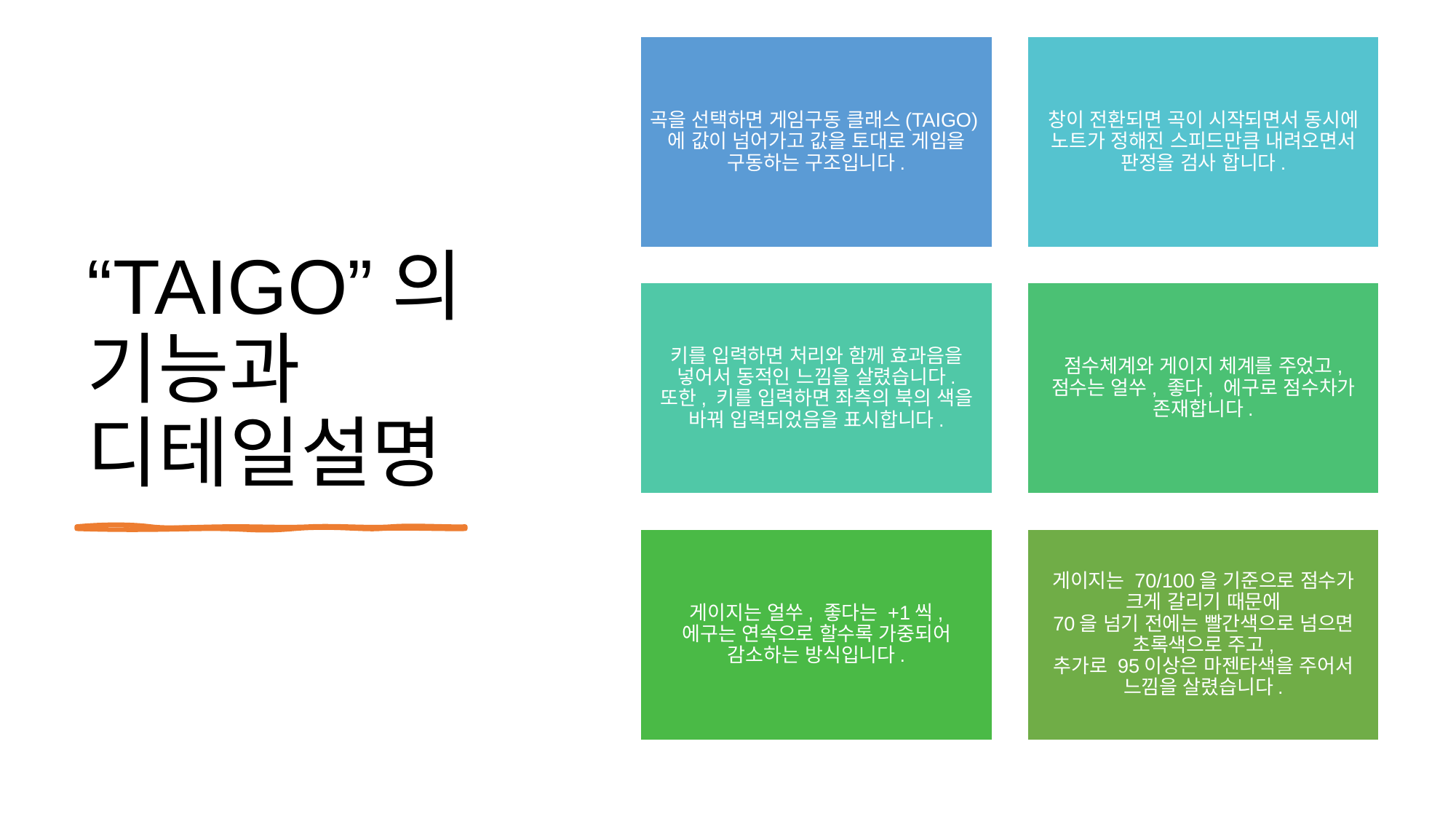

곡을 선택하면 게임구동 클래스(TAIGO)에 값이 넘어가고 값을 토대로 게임을 구동하는 구조입니다.
창이 전환되면 곡이 시작되면서 동시에 노트가 정해진 스피드만큼 내려오면서 판정을 검사 합니다.
키를 입력하면 처리와 함께 효과음을 넣어서 동적인 느낌을 살렸습니다.
또한, 키를 입력하면 좌측의 북의 색을 바꿔 입력되었음을 표시합니다.
점수체계와 게이지 체계를 주었고,
점수는 얼쑤, 좋다, 에구로 점수차가 존재합니다.
게이지는 얼쑤, 좋다는 +1씩,
에구는 연속으로 할수록 가중되어 감소하는 방식입니다.
게이지는 70/100을 기준으로 점수가 크게 갈리기 때문에
70을 넘기 전에는 빨간색으로 넘으면 초록색으로 주고,
추가로 95이상은 마젠타색을 주어서 느낌을 살렸습니다.
# “TAIGO”의 기능과 디테일설명